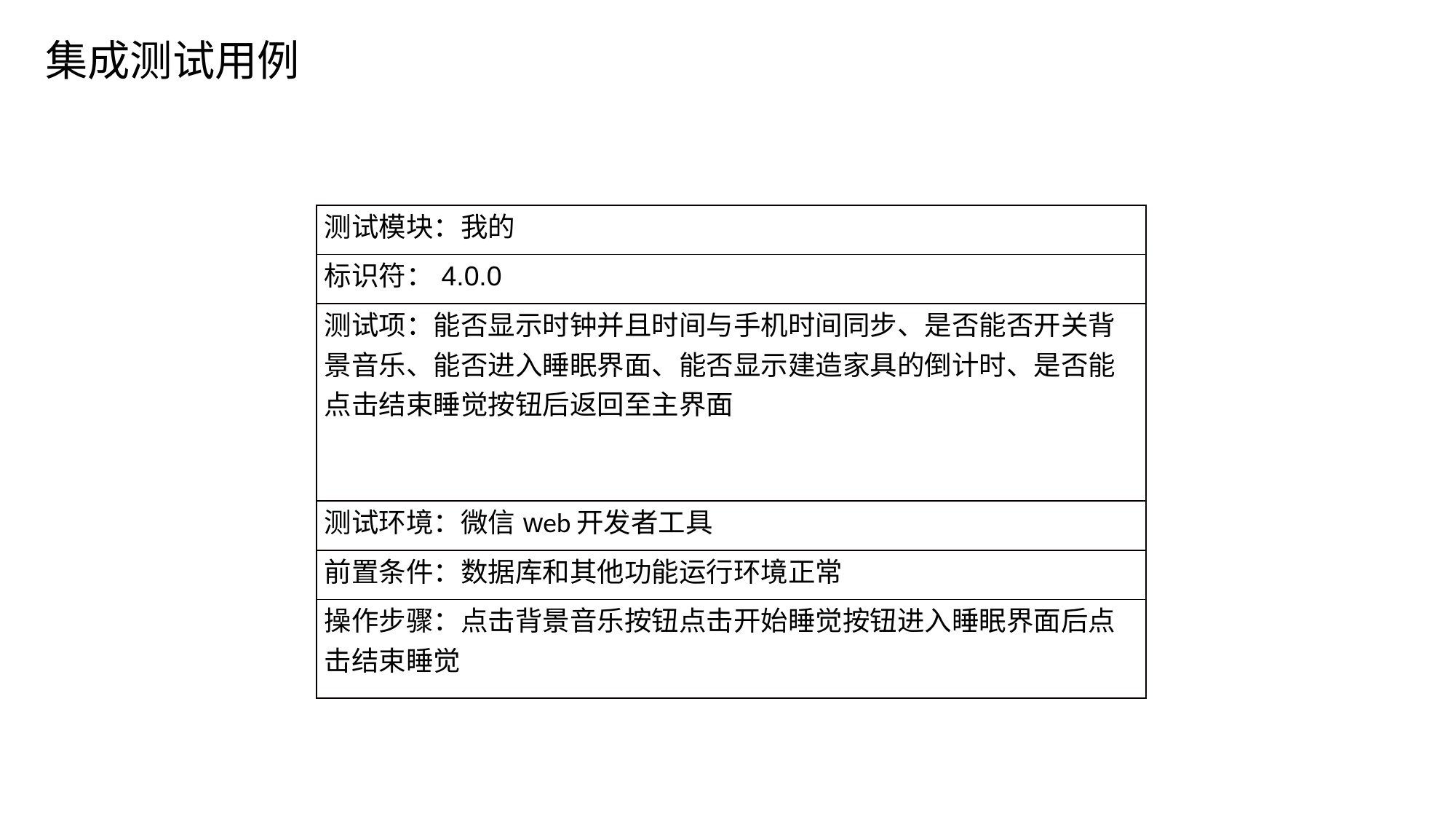

集成测试用例
| 测试模块：我的 |
| --- |
| 标识符：4.0.0 |
| 测试项：能否显示时钟并且时间与手机时间同步、是否能否开关背景音乐、能否进入睡眠界面、能否显示建造家具的倒计时、是否能点击结束睡觉按钮后返回至主界面 |
| 测试环境：微信web开发者工具 |
| 前置条件：数据库和其他功能运行环境正常 |
| 操作步骤：点击背景音乐按钮点击开始睡觉按钮进入睡眠界面后点击结束睡觉 |